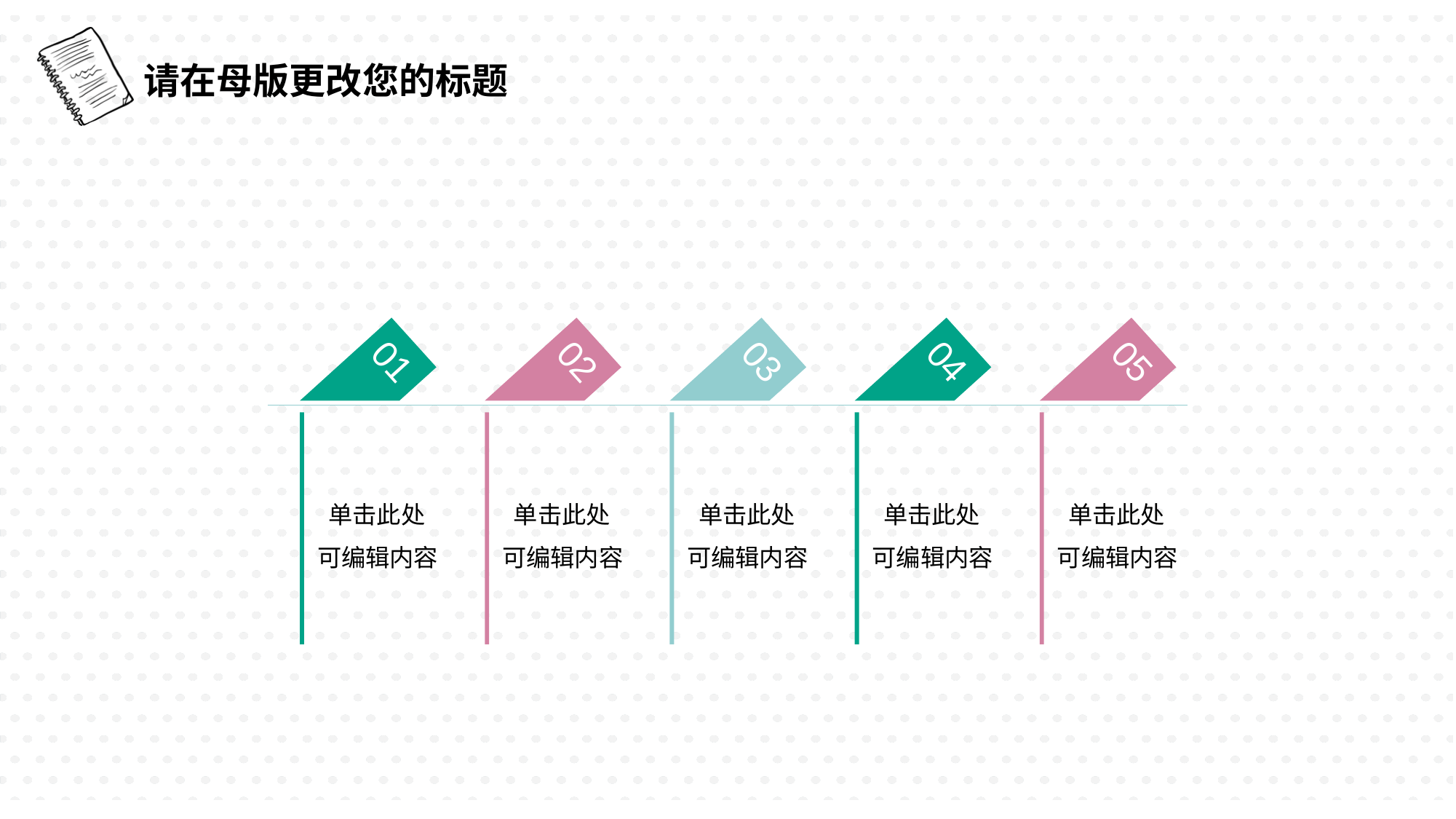

01
02
03
04
05

 单击此处可编辑内容

 单击此处可编辑内容

 单击此处可编辑内容

 单击此处可编辑内容

 单击此处可编辑内容